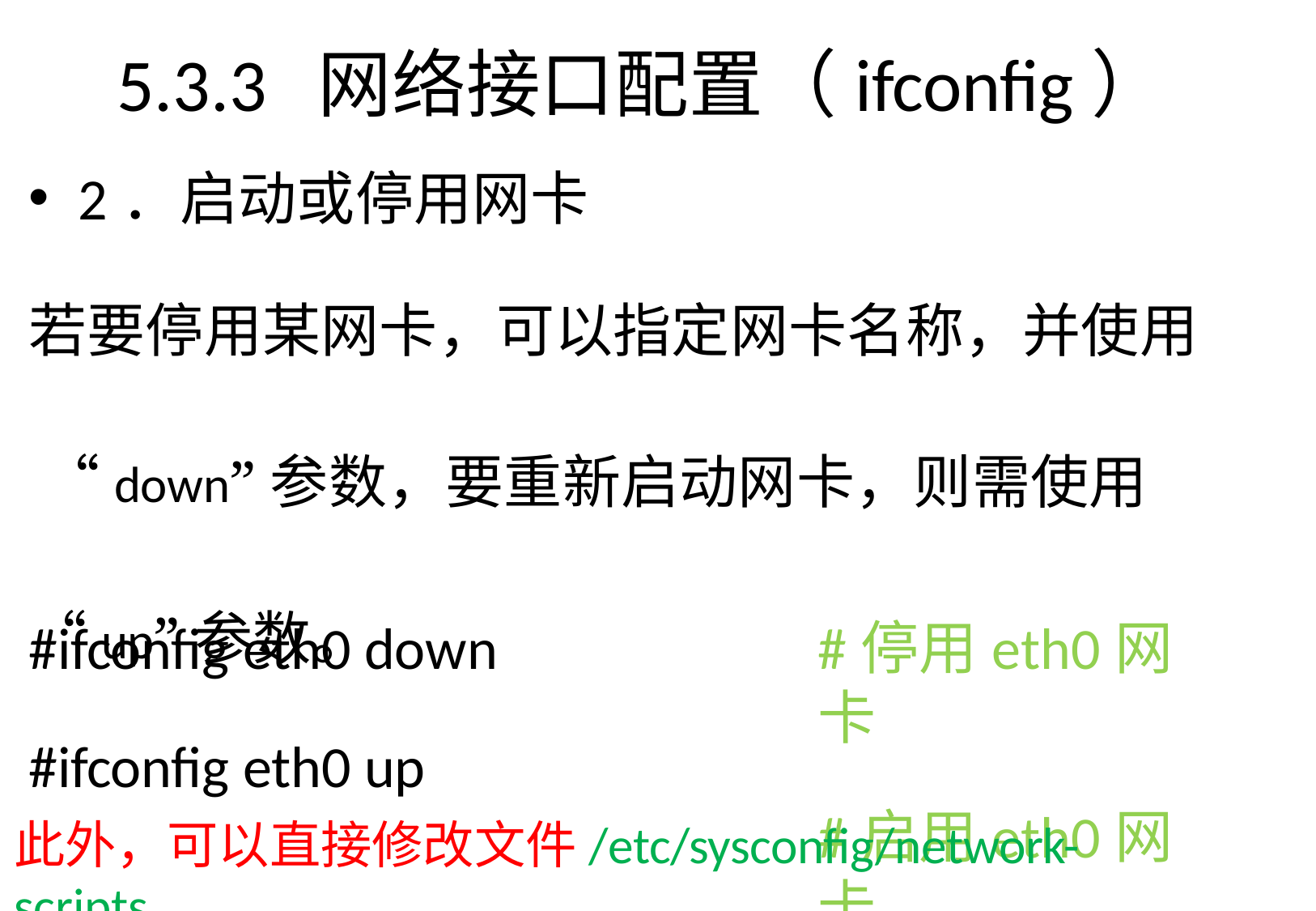

# 5.3.3	网络接口配置（ifconfig）
2．启动或停用网卡
若要停用某网卡，可以指定网卡名称，并使用  “down”参数，要重新启动网卡，则需使用 “up”参数。
#ifconfig eth0 down
#ifconfig eth0 up
#停用eth0网卡
#启用eth0网卡
此外，可以直接修改文件/etc/sysconfig/network- scripts
/ifcfg-eth0，ifcfg-eth0就是网卡eth0的配置文件。